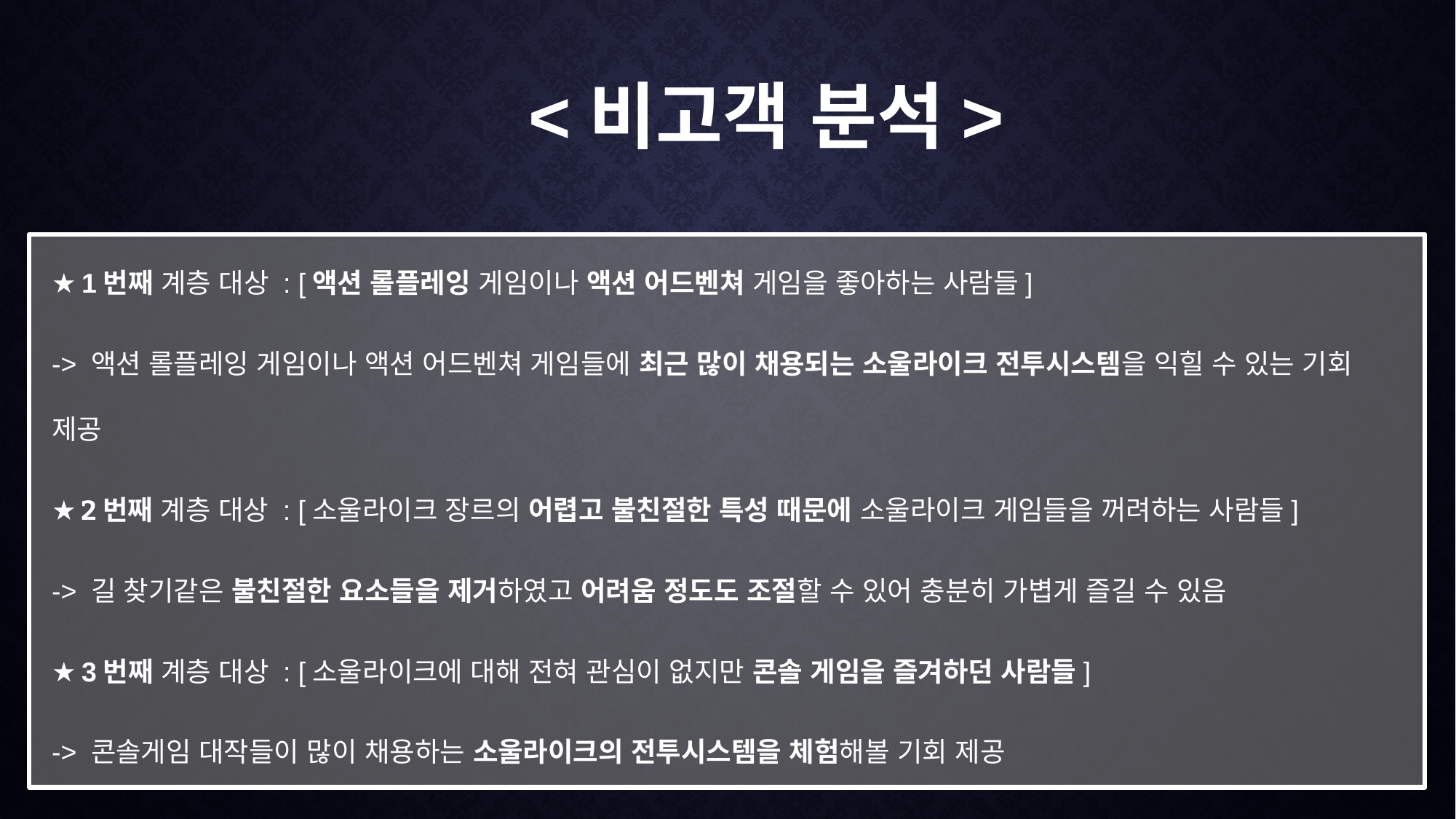

<비고객 분석>
★ 1번째 계층 대상 : [액션 롤플레잉 게임이나 액션 어드벤쳐 게임을 좋아하는 사람들]
-> 액션 롤플레잉 게임이나 액션 어드벤쳐 게임들에 최근 많이 채용되는 소울라이크 전투시스템을 익힐 수 있는 기회 제공
★ 2번째 계층 대상 : [소울라이크 장르의 어렵고 불친절한 특성 때문에 소울라이크 게임들을 꺼려하는 사람들]
-> 길 찾기같은 불친절한 요소들을 제거하였고 어려움 정도도 조절할 수 있어 충분히 가볍게 즐길 수 있음
★ 3번째 계층 대상 : [소울라이크에 대해 전혀 관심이 없지만 콘솔 게임을 즐겨하던 사람들]
-> 콘솔게임 대작들이 많이 채용하는 소울라이크의 전투시스템을 체험해볼 기회 제공